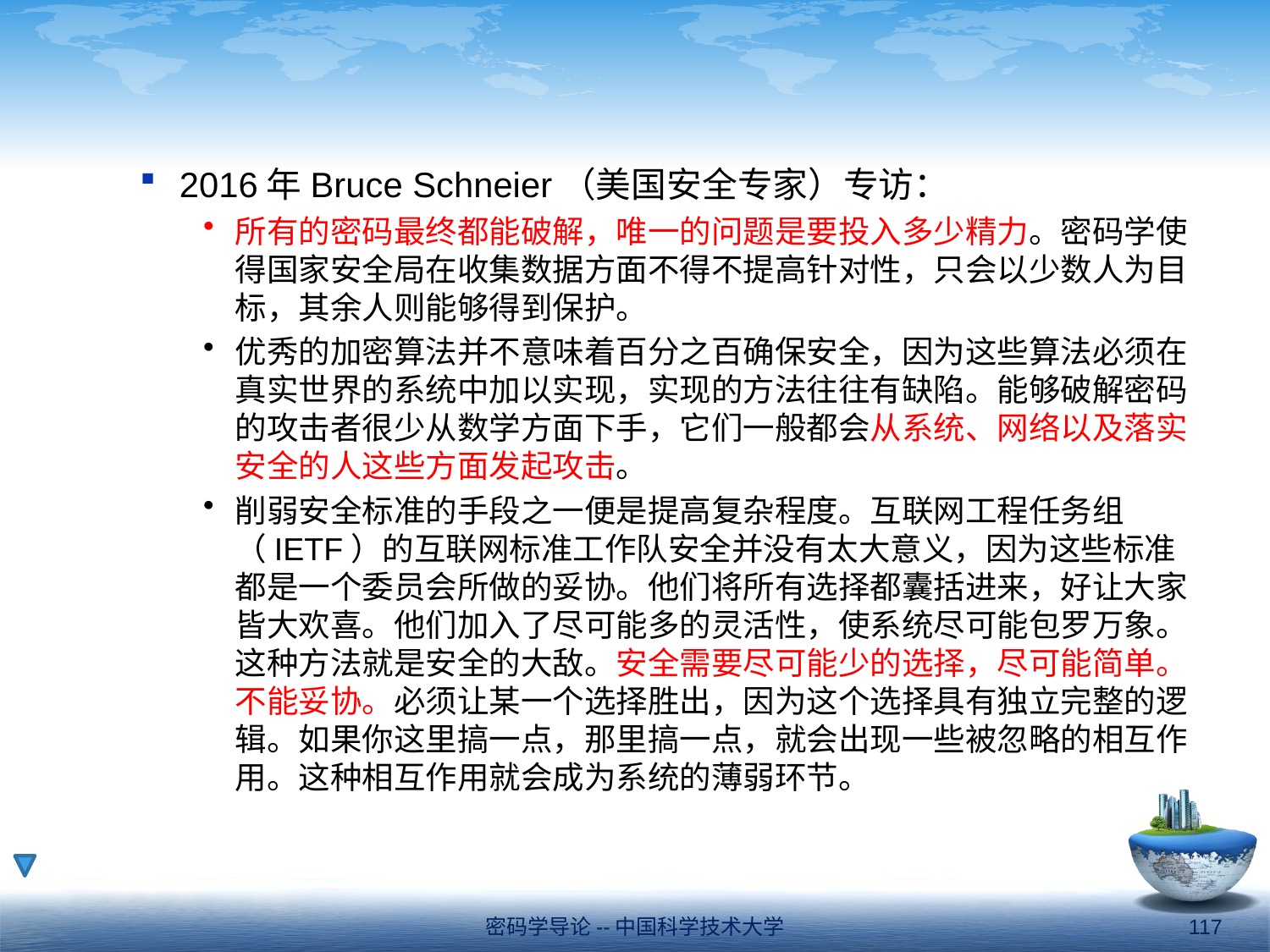

#
2016年Bruce Schneier（美国安全专家）专访：
所有的密码最终都能破解，唯一的问题是要投入多少精力。密码学使得国家安全局在收集数据方面不得不提高针对性，只会以少数人为目标，其余人则能够得到保护。
优秀的加密算法并不意味着百分之百确保安全，因为这些算法必须在真实世界的系统中加以实现，实现的方法往往有缺陷。能够破解密码的攻击者很少从数学方面下手，它们一般都会从系统、网络以及落实安全的人这些方面发起攻击。
削弱安全标准的手段之一便是提高复杂程度。互联网工程任务组（IETF）的互联网标准工作队安全并没有太大意义，因为这些标准都是一个委员会所做的妥协。他们将所有选择都囊括进来，好让大家皆大欢喜。他们加入了尽可能多的灵活性，使系统尽可能包罗万象。这种方法就是安全的大敌。安全需要尽可能少的选择，尽可能简单。不能妥协。必须让某一个选择胜出，因为这个选择具有独立完整的逻辑。如果你这里搞一点，那里搞一点，就会出现一些被忽略的相互作用。这种相互作用就会成为系统的薄弱环节。

密码学导论--中国科学技术大学
117